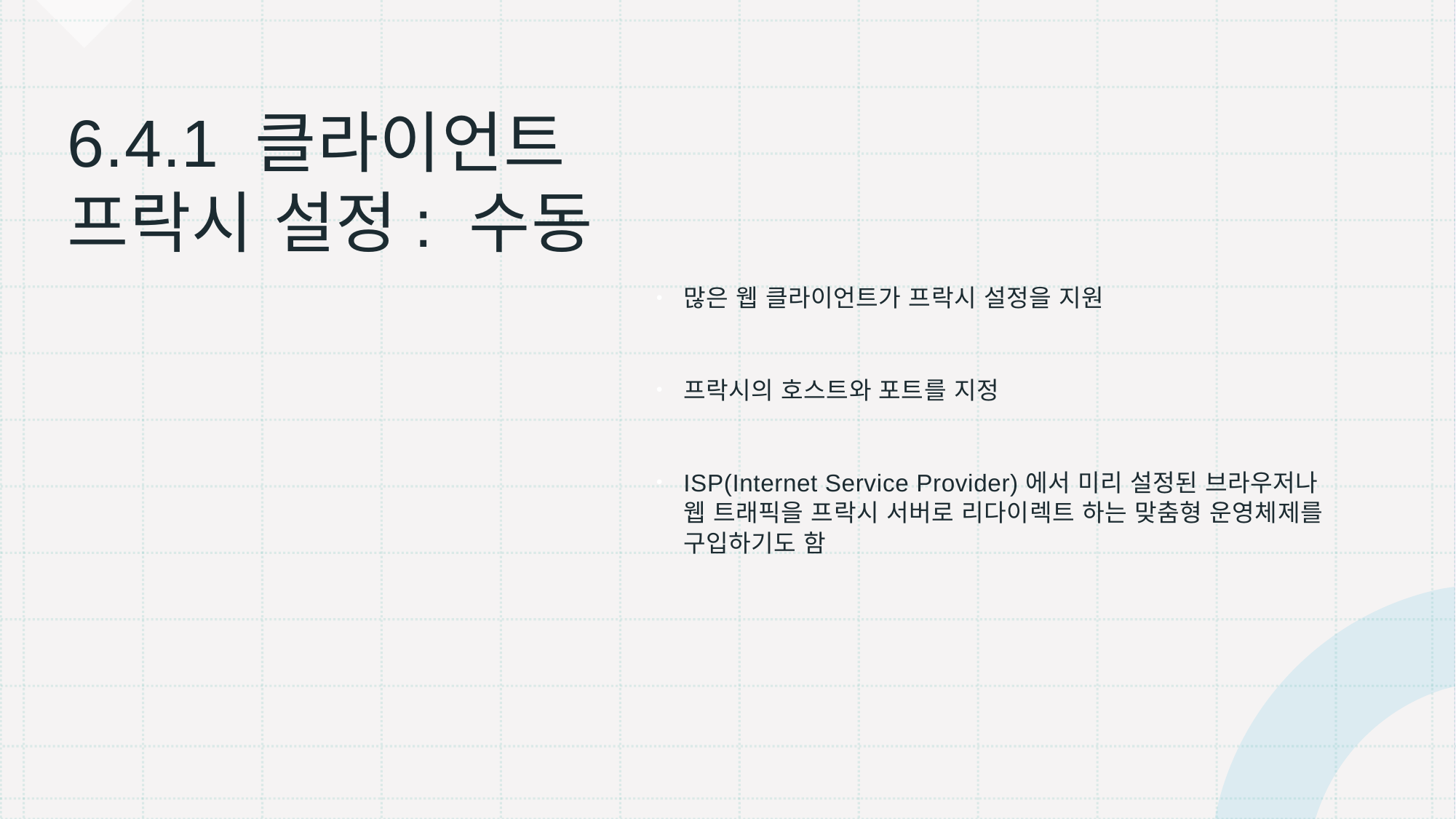

많은 웹 클라이언트가 프락시 설정을 지원

프락시의 호스트와 포트를 지정

ISP(Internet Service Provider)에서 미리 설정된 브라우저나 웹 트래픽을 프락시 서버로 리다이렉트 하는 맞춤형 운영체제를 구입하기도 함
# 6.4.1 클라이언트 프락시 설정: 수동